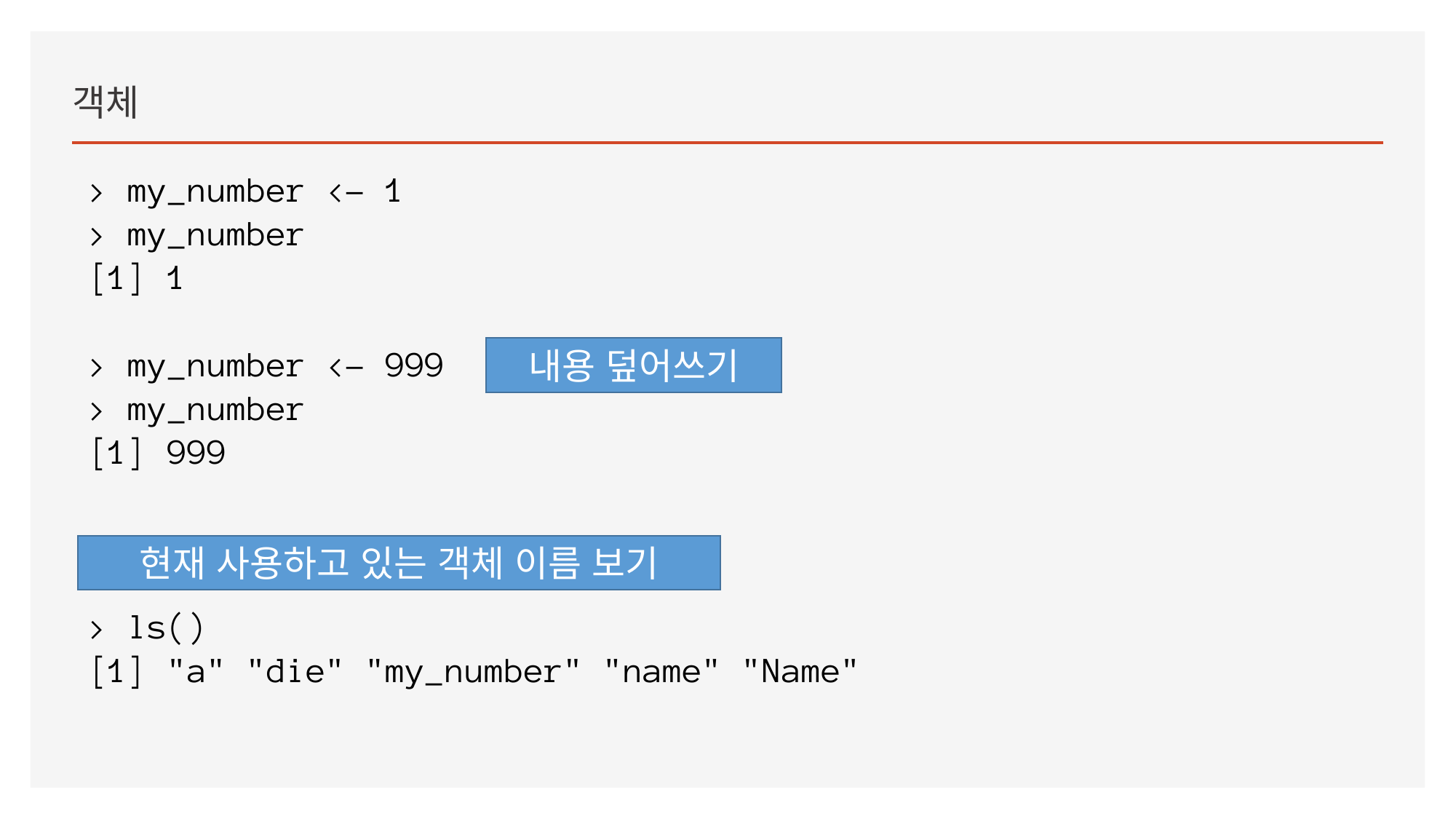

객체
> my_number <- 1
> my_number
[1] 1

> my_number <- 999
> my_number
[1] 999

> ls()
[1] "a" "die" "my_number" "name" "Name"
내용 덮어쓰기
현재 사용하고 있는 객체 이름 보기